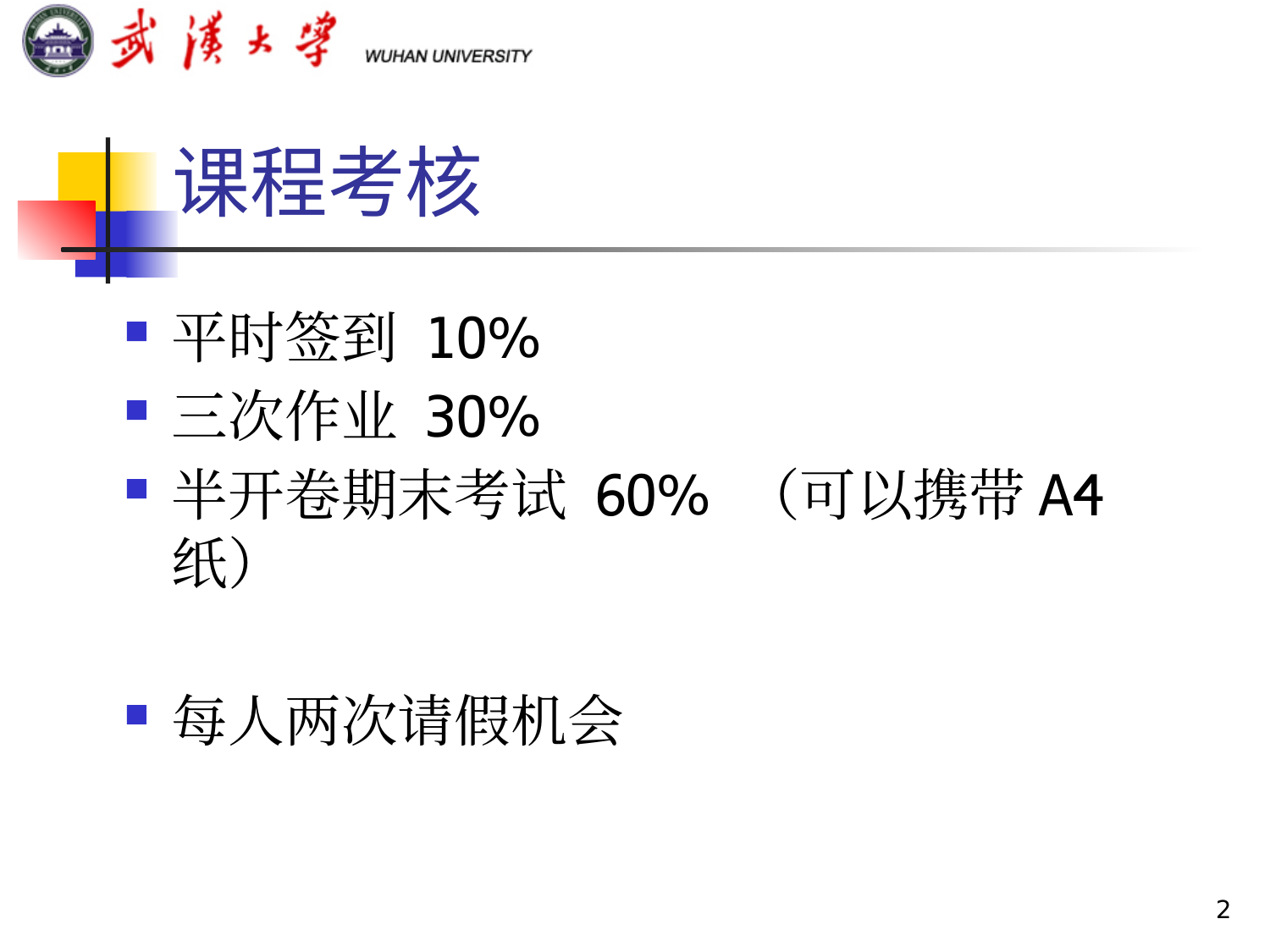

# 课程考核
平时签到 10%
三次作业 30%
半开卷期末考试 60% （可以携带A4纸）

每人两次请假机会
2